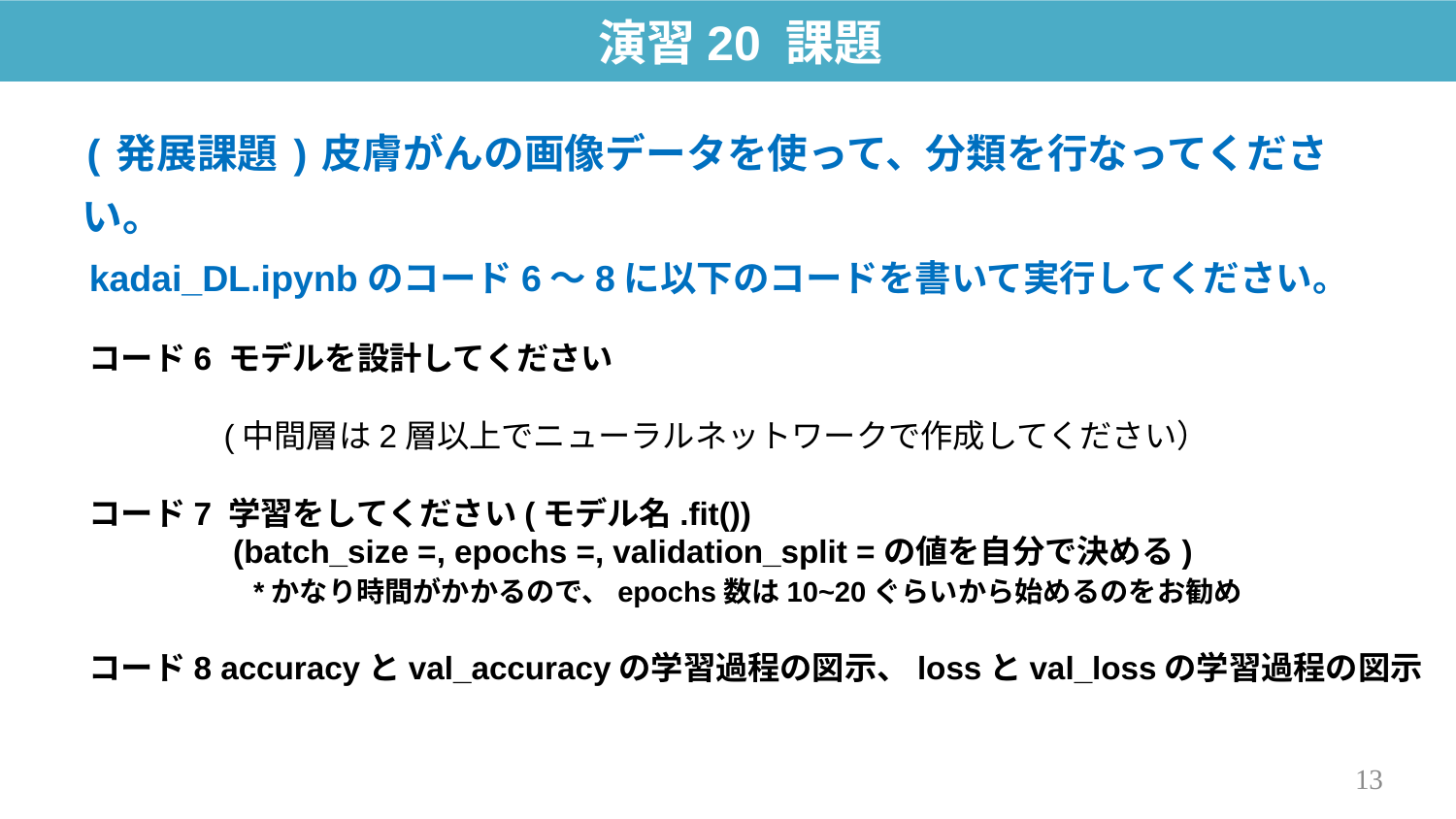

演習20 課題
(発展課題)皮膚がんの画像データを使って、分類を行なってください。
kadai_DL.ipynbのコード6〜8に以下のコードを書いて実行してください。
コード6 モデルを設計してください
               (中間層は2層以上でニューラルネットワークで作成してください）
コード7 学習をしてください(モデル名.fit())
　　　　 (batch_size =, epochs =, validation_split =の値を自分で決める)
　　　　　*かなり時間がかかるので、epochs数は10~20ぐらいから始めるのをお勧め
コード8 accuracyとval_accuracyの学習過程の図示、lossとval_lossの学習過程の図示
13